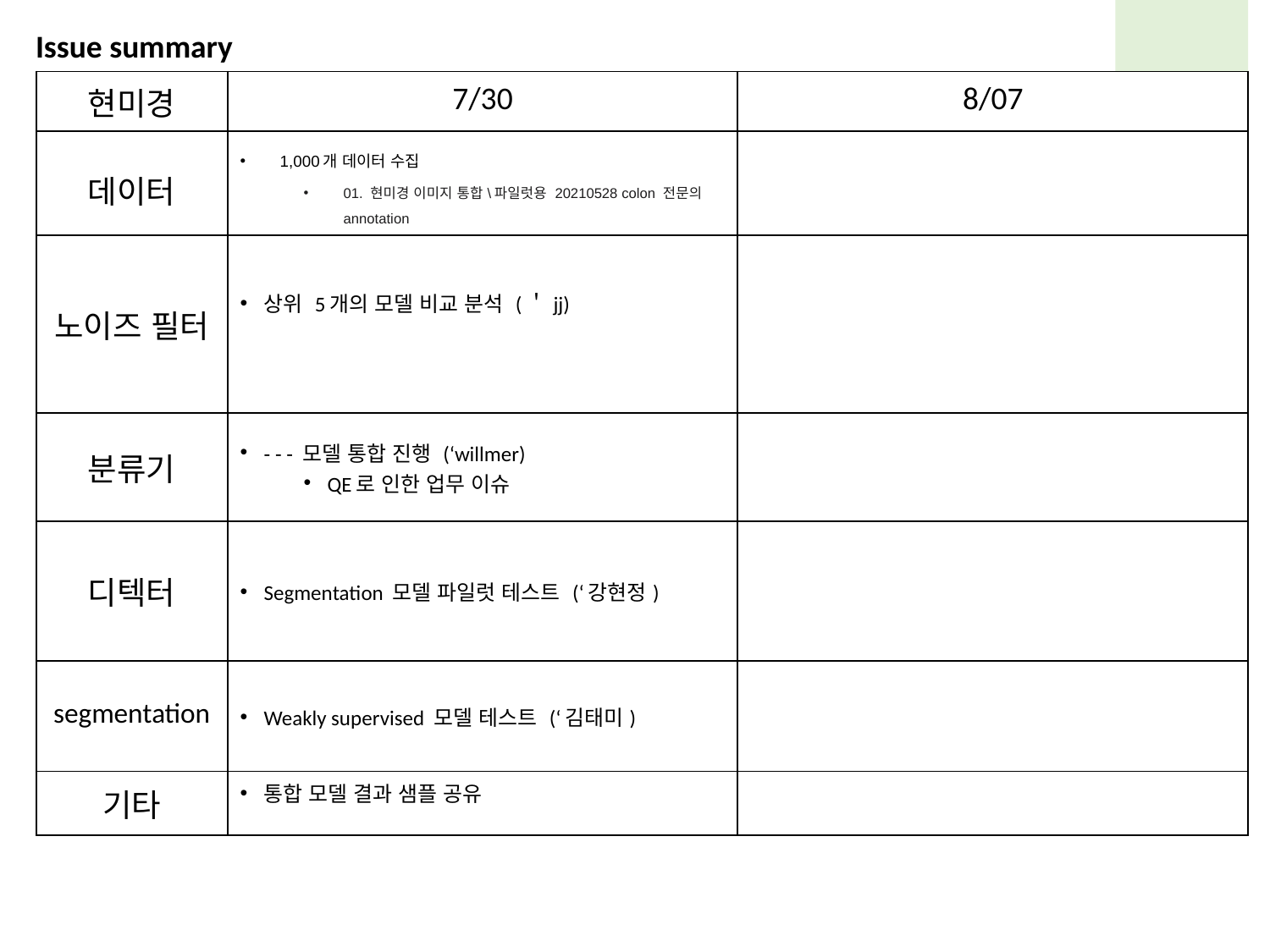

Issue summary
| 현미경 | 7/30 | 8/07 |
| --- | --- | --- |
| 데이터 | 1,000개 데이터 수집 01. 현미경 이미지 통합\파일럿용 20210528 colon 전문의 annotation |  |
| 노이즈 필터 | 상위 5개의 모델 비교 분석 (＇jj) |  |
| --- | --- | --- |
| 분류기 | - - - 모델 통합 진행 (‘willmer) QE로 인한 업무 이슈 |  |
| 디텍터 | Segmentation 모델 파일럿 테스트 (‘강현정) |  |
| segmentation | Weakly supervised 모델 테스트 (‘김태미) |  |
| 기타 | 통합 모델 결과 샘플 공유 |  |